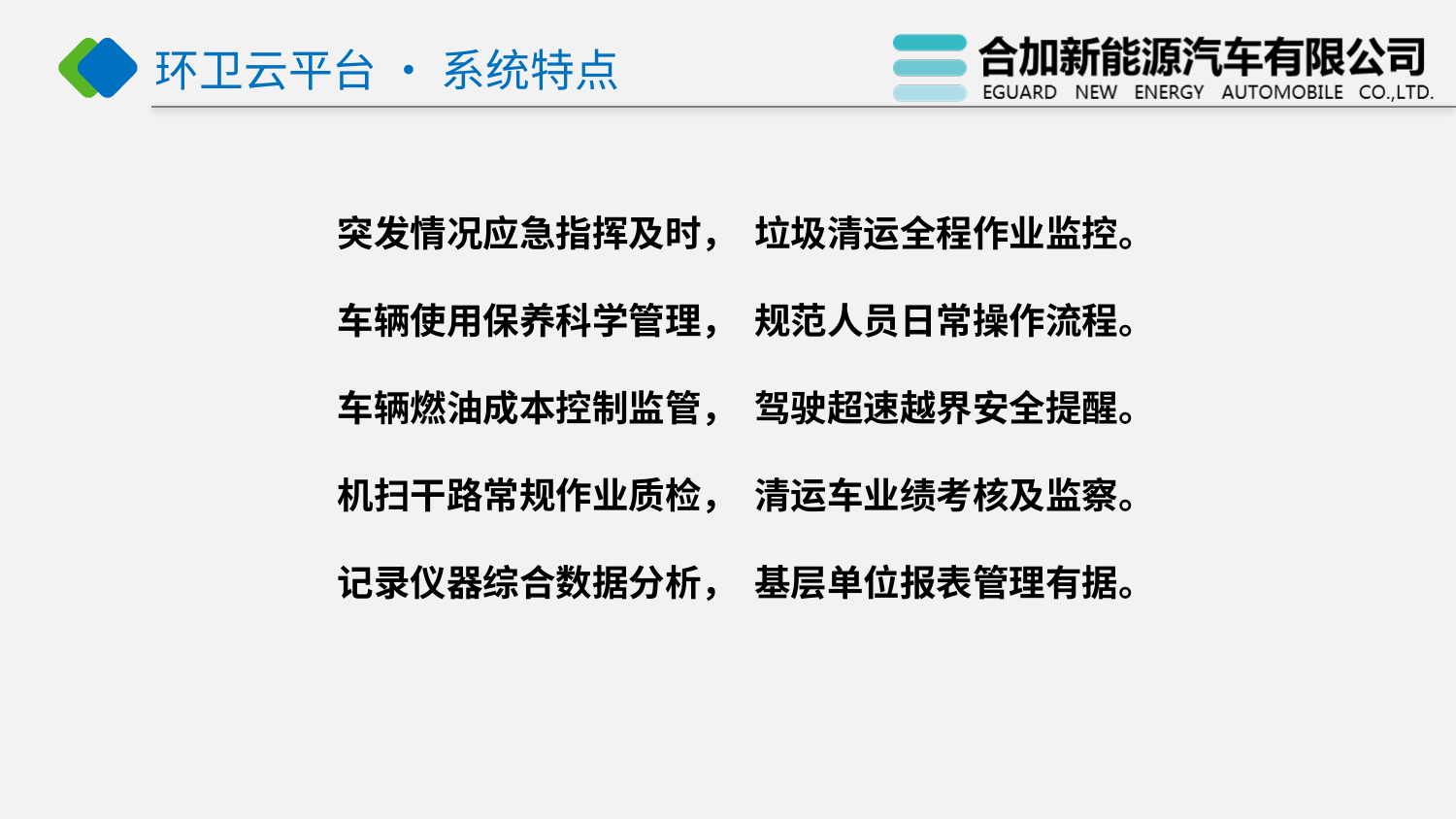

# 环卫云平台 • 系统特点
突发情况应急指挥及时，  垃圾清运全程作业监控。

车辆使用保养科学管理，  规范人员日常操作流程。

车辆燃油成本控制监管，  驾驶超速越界安全提醒。

机扫干路常规作业质检，  清运车业绩考核及监察。

记录仪器综合数据分析，  基层单位报表管理有据。